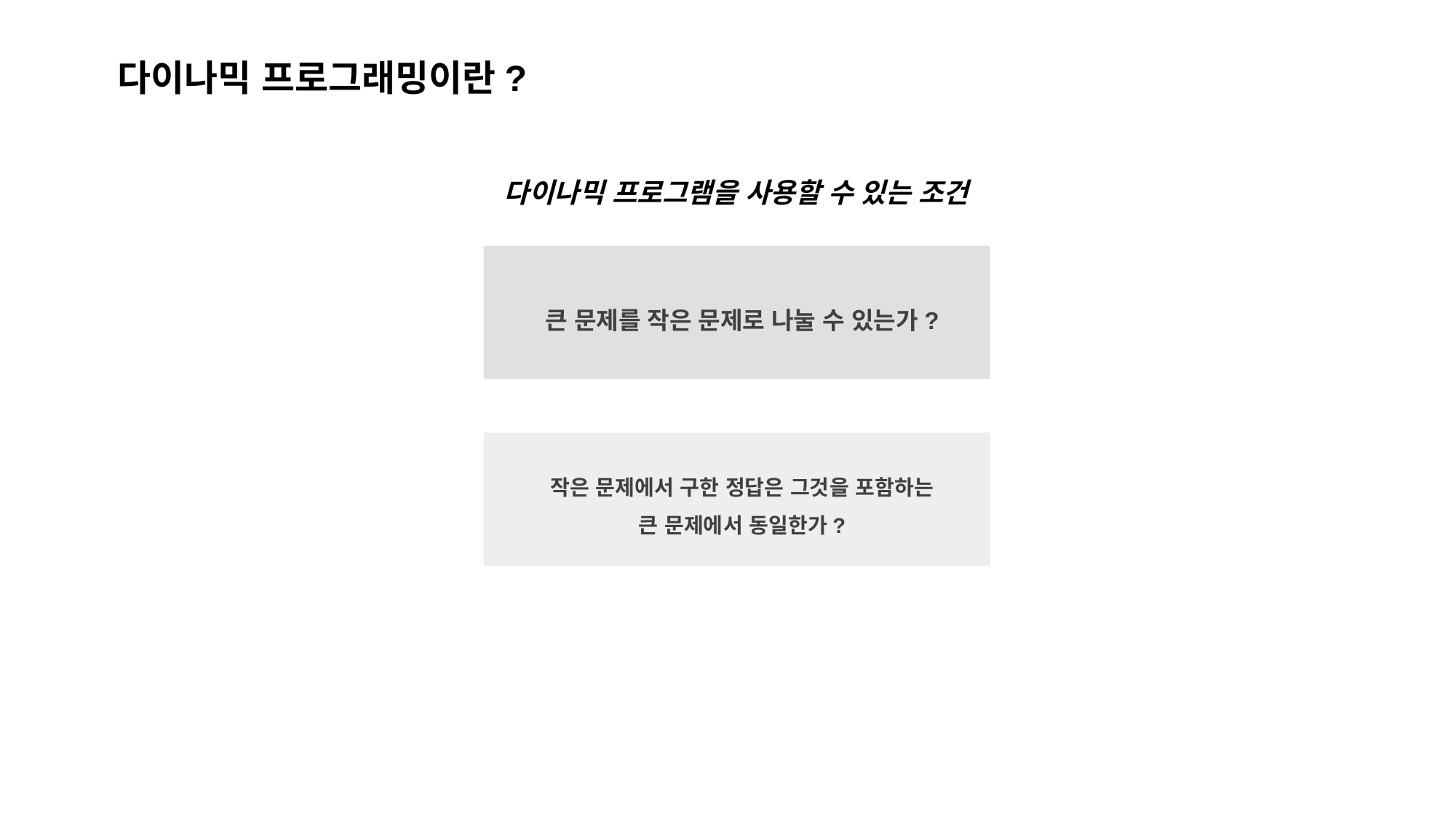

다이나믹 프로그래밍이란?
다이나믹 프로그램을 사용할 수 있는 조건
큰 문제를 작은 문제로 나눌 수 있는가?
작은 문제에서 구한 정답은 그것을 포함하는
큰 문제에서 동일한가?